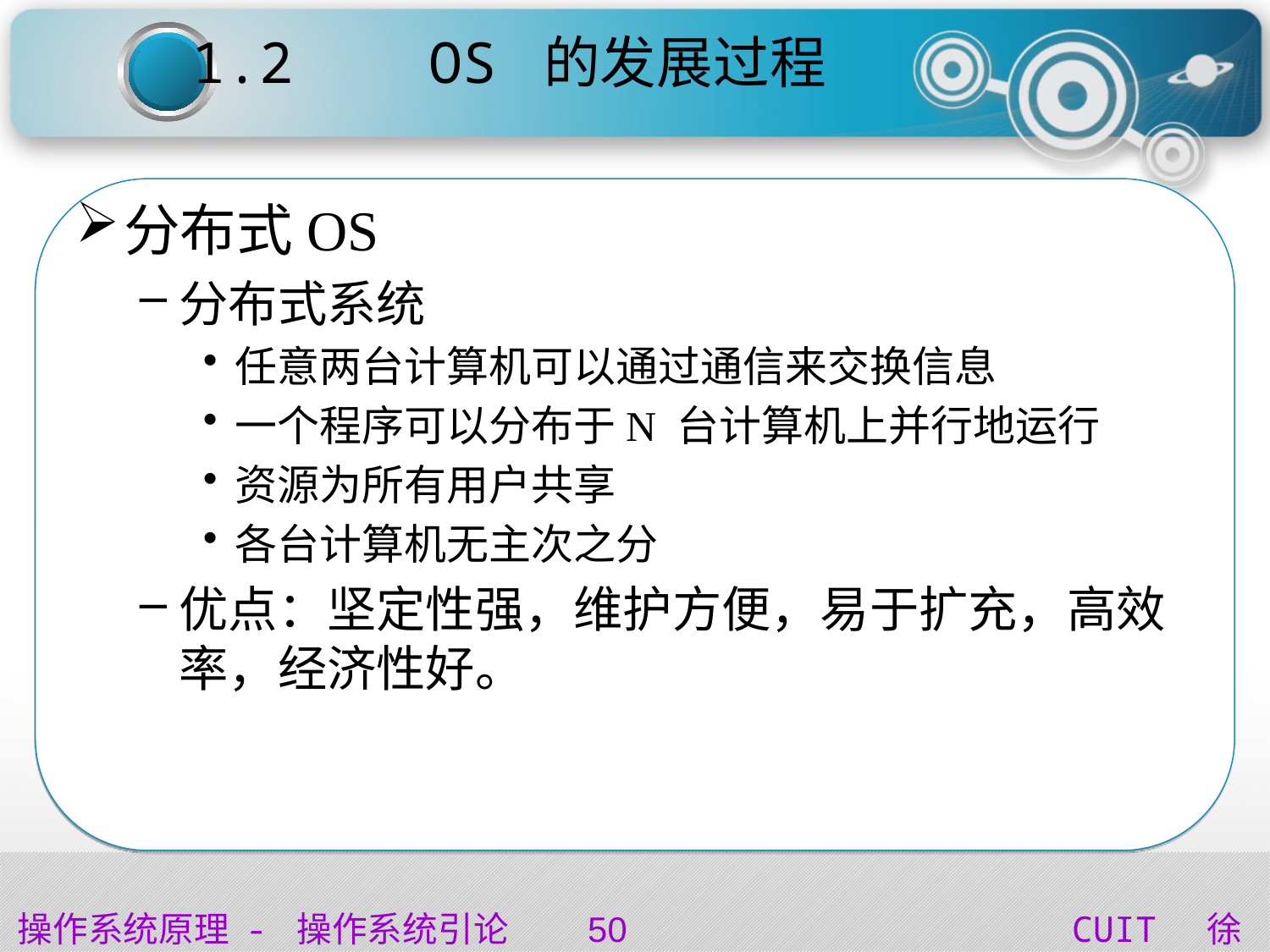

1.2    OS 的发展过程
分布式OS
分布式系统
任意两台计算机可以通过通信来交换信息
一个程序可以分布于N 台计算机上并行地运行
资源为所有用户共享
各台计算机无主次之分
优点：坚定性强，维护方便，易于扩充，高效率，经济性好。